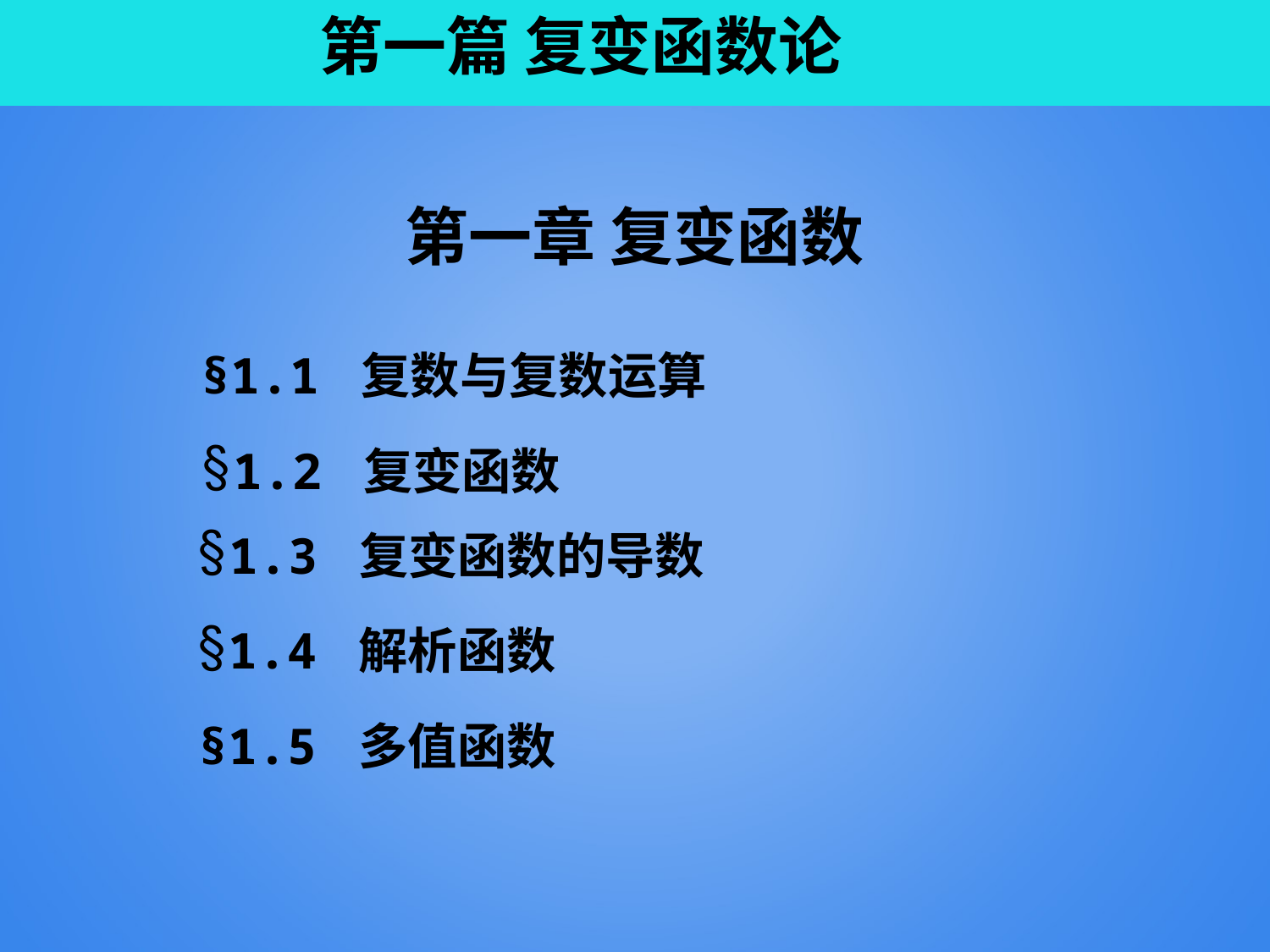

第一篇 复变函数论
第一章 复变函数
§1.1 复数与复数运算

1.2 复变函数
1.3 复变函数的导数
1.4 解析函数
§1.5 多值函数